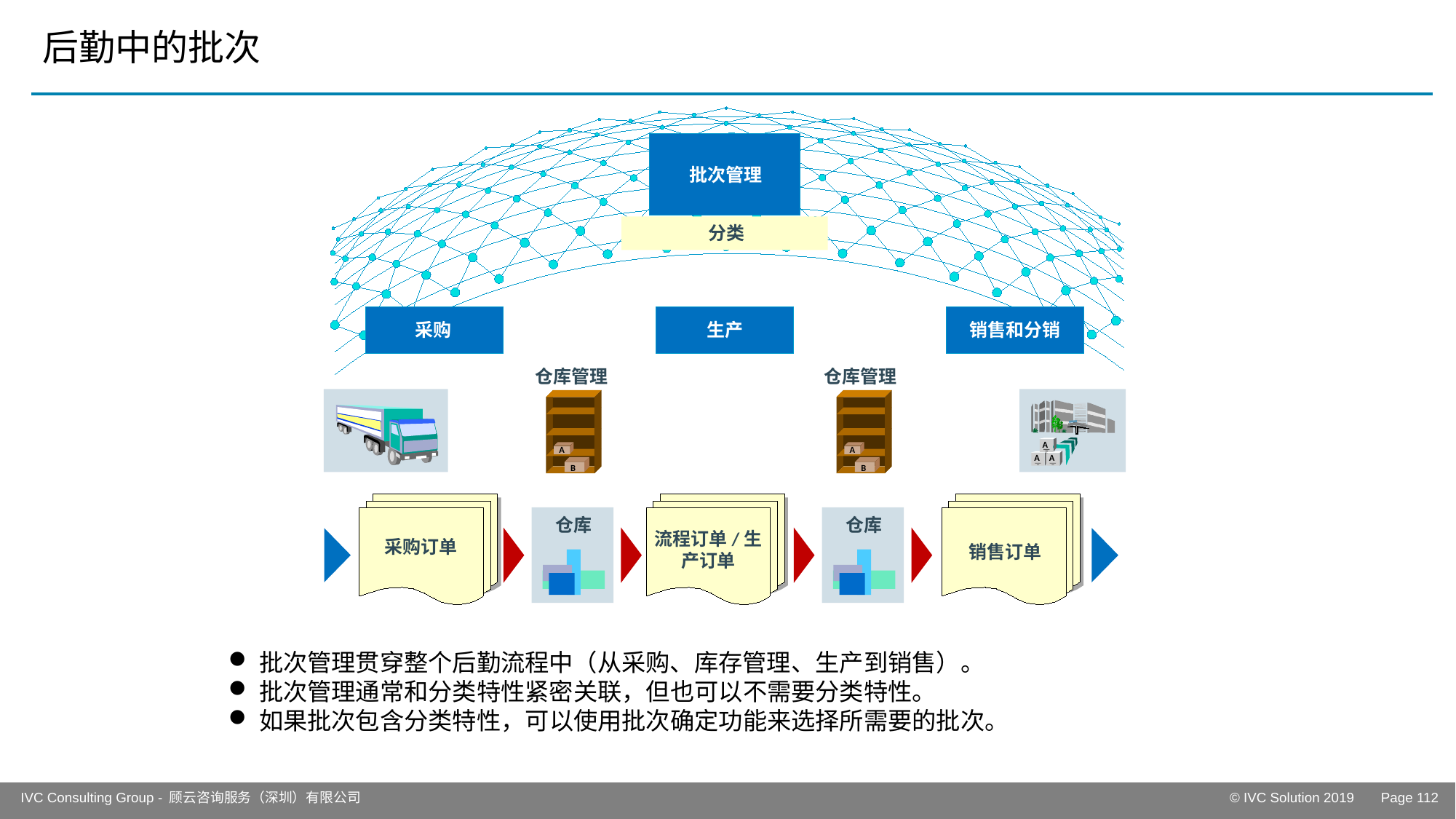

# 后勤中的批次

批次管理

分类

采购
生产
销售和分销

仓库管理
仓库管理

A

A
A

A
A

B
B

仓库
仓库
流程订单/生产订单

采购订单
销售订单

批次管理贯穿整个后勤流程中（从采购、库存管理、生产到销售）。
批次管理通常和分类特性紧密关联，但也可以不需要分类特性。
如果批次包含分类特性，可以使用批次确定功能来选择所需要的批次。